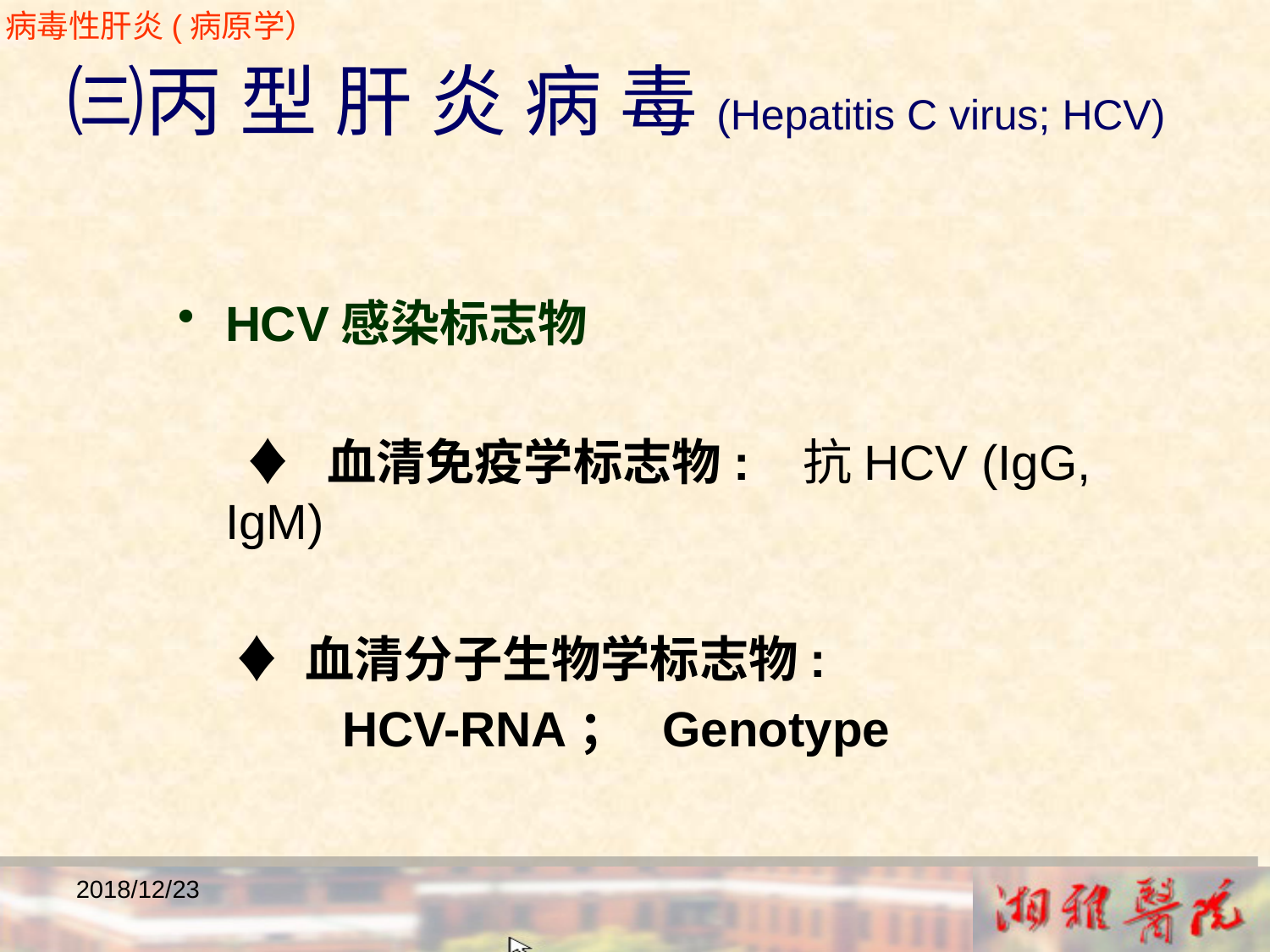

病毒性肝炎(病原学）
㈢丙 型 肝 炎 病 毒(Hepatitis C virus; HCV)
HCV感染标志物

      ♦  血清免疫学标志物:   抗HCV (IgG, IgM)

     ♦ 血清分子生物学标志物:
            HCV-RNA；  Genotype

2018/12/23